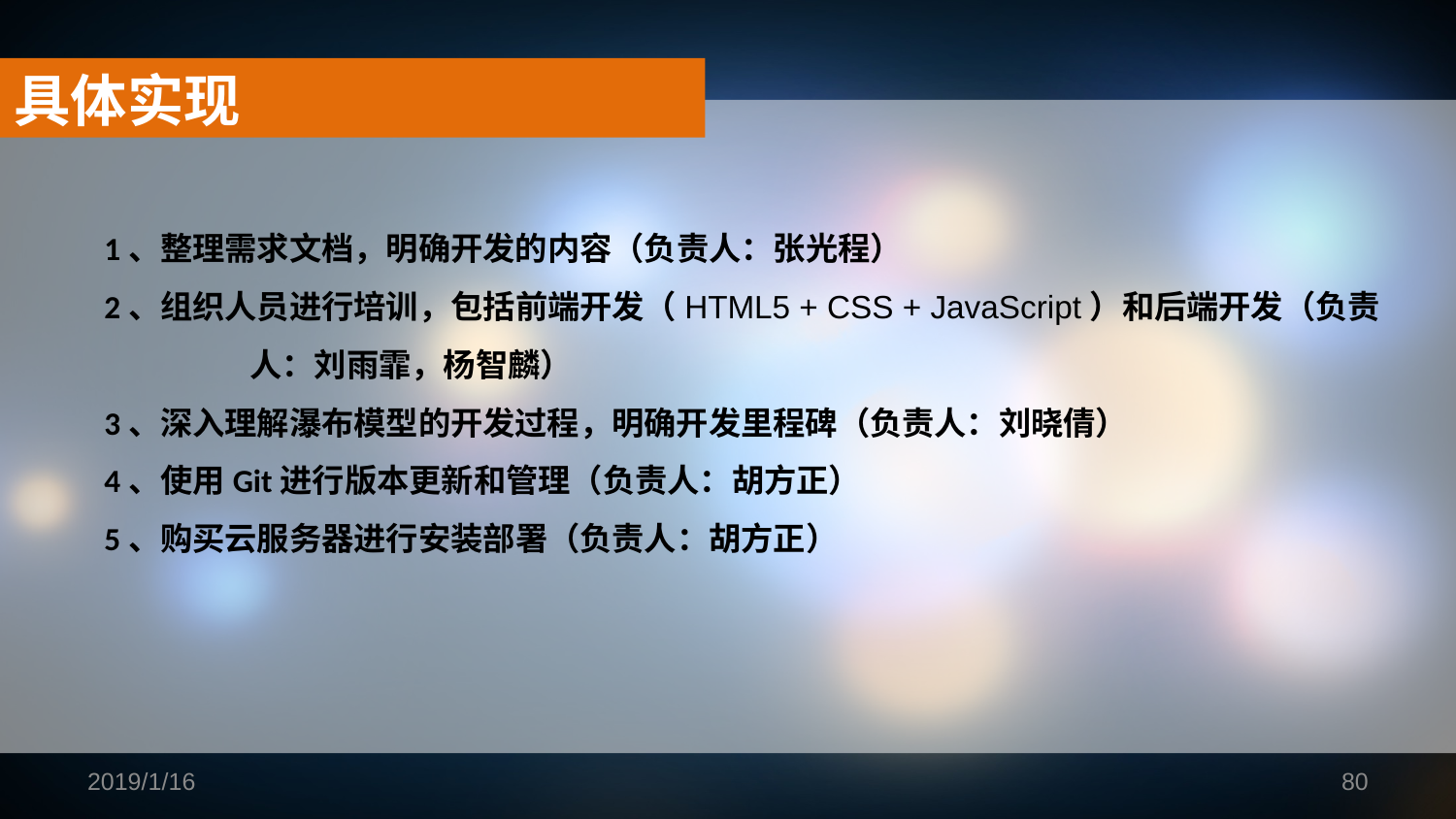

具体实现

1、整理需求文档，明确开发的内容（负责人：张光程）
2、组织人员进行培训，包括前端开发（HTML5 + CSS + JavaScript）和后端开发（负责	人：刘雨霏，杨智麟）
3、深入理解瀑布模型的开发过程，明确开发里程碑（负责人：刘晓倩）
4、使用Git进行版本更新和管理（负责人：胡方正）
5、购买云服务器进行安装部署（负责人：胡方正）

2019/1/16
80